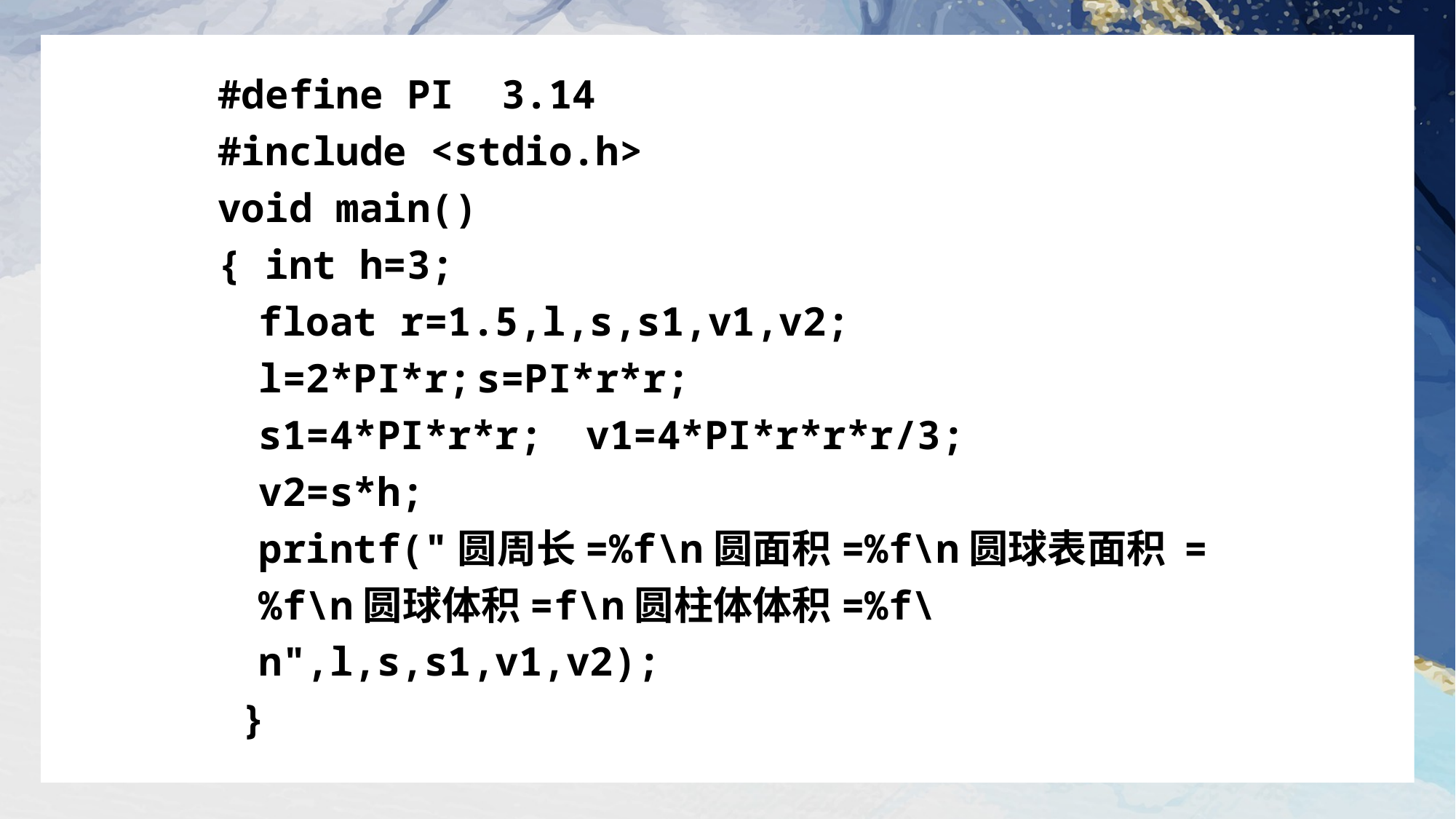

#define PI  3.14
#include <stdio.h>
void main()
{ int h=3;
	float r=1.5,l,s,s1,v1,v2;
	l=2*PI*r;	s=PI*r*r;
	s1=4*PI*r*r;	v1=4*PI*r*r*r/3;
	v2=s*h;
	printf("圆周长=%f\n圆面积=%f\n圆球表面积 =%f\n圆球体积=f\n圆柱体体积=%f\n",l,s,s1,v1,v2);
 }